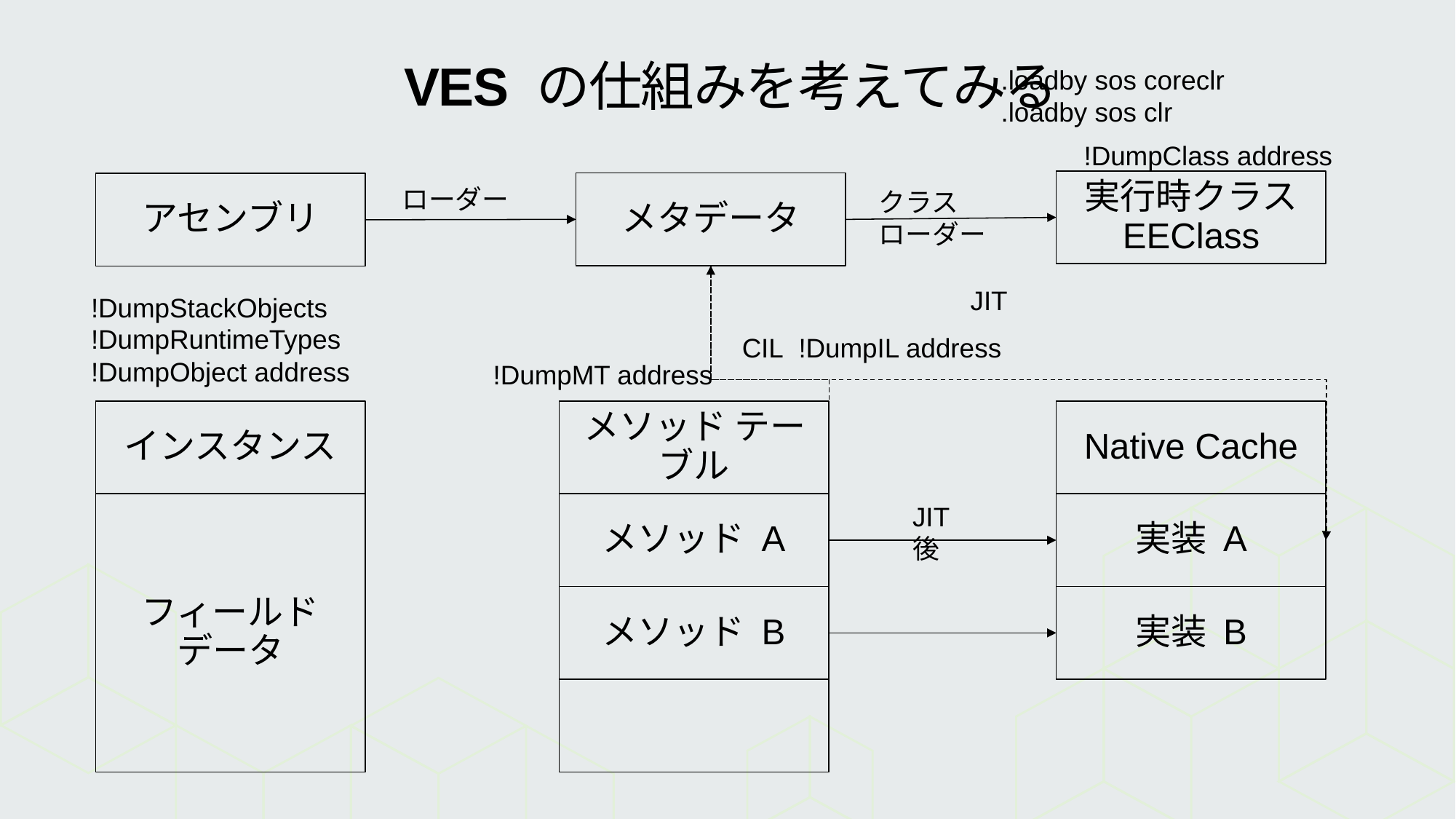

# VES の仕組みを考えてみる
.loadby sos coreclr
.loadby sos clr
!DumpClass address
実行時クラス
EEClass
メタデータ
アセンブリ
ローダー
クラス
ローダー
JIT
!DumpStackObjects
!DumpRuntimeTypes
!DumpObject address
CIL  !DumpIL address
!DumpMT address
インスタンス
メソッド テーブル
Native Cache
フィールド
データ
メソッド A
実装 A
JIT 後
メソッド B
実装 B